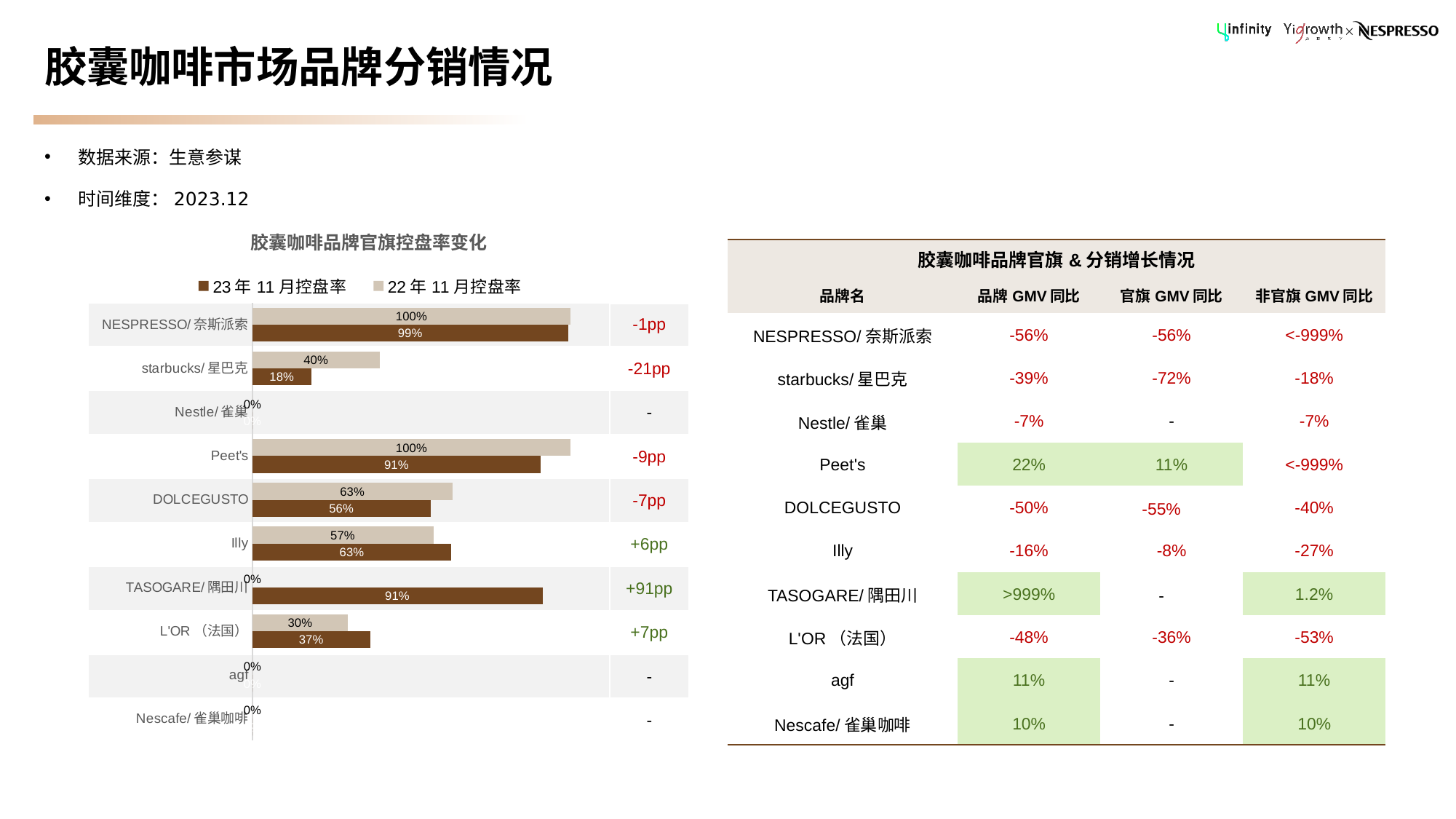

# 胶囊咖啡市场品牌分销情况
数据来源：生意参谋
时间维度：2023.12
|  |  |
| --- | --- |
|  |  |
|  | -1pp |
|  | -21pp |
|  | - |
|  | -9pp |
|  | -7pp |
|  | +6pp |
|  | +91pp |
|  | +7pp |
|  | - |
|  | - |

### Chart: 胶囊咖啡品牌官旗控盘率变化

| Category | 22年11月控盘率 | 23年11月控盘率 |
|---|---|---|
| NESPRESSO/奈斯派索 | 1.0000009147854163 | 0.991375367568543 |
| starbucks/星巴克 | 0.3987117043388478 | 0.18426116229027736 |
| Nestle/雀巢 | 0.0 | 0.0 |
| Peet's | 1.0000030932458976 | 0.9056562009625895 |
| DOLCEGUSTO | 0.6278457381450935 | 0.5593781583679294 |
| Illy | 0.5681185862936845 | 0.6250466494410387 |
| TASOGARE/隅田川 | 0.0 | 0.9109232690978328 |
| L'OR（法国） | 0.2995836436216552 | 0.37000434755605244 |
| agf | 0.0 | 0.0 |
| Nescafe/雀巢咖啡 | 0.0 | 0.0 |
| 胶囊咖啡品牌官旗&分销增长情况 |  |  |  |
| --- | --- | --- | --- |
| 品牌名 | 品牌GMV同比 | 官旗GMV同比 | 非官旗GMV同比 |
| NESPRESSO/奈斯派索 | -56% | -56% | <-999% |
| starbucks/星巴克 | -39% | -72% | -18% |
| Nestle/雀巢 | -7% | - | -7% |
| Peet's | 22% | 11% | <-999% |
| DOLCEGUSTO | -50% | -55% | -40% |
| Illy | -16% | -8% | -27% |
| TASOGARE/隅田川 | >999% | - | 1.2% |
| L'OR（法国） | -48% | -36% | -53% |
| agf | 11% | - | 11% |
| Nescafe/雀巢咖啡 | 10% | - | 10% |